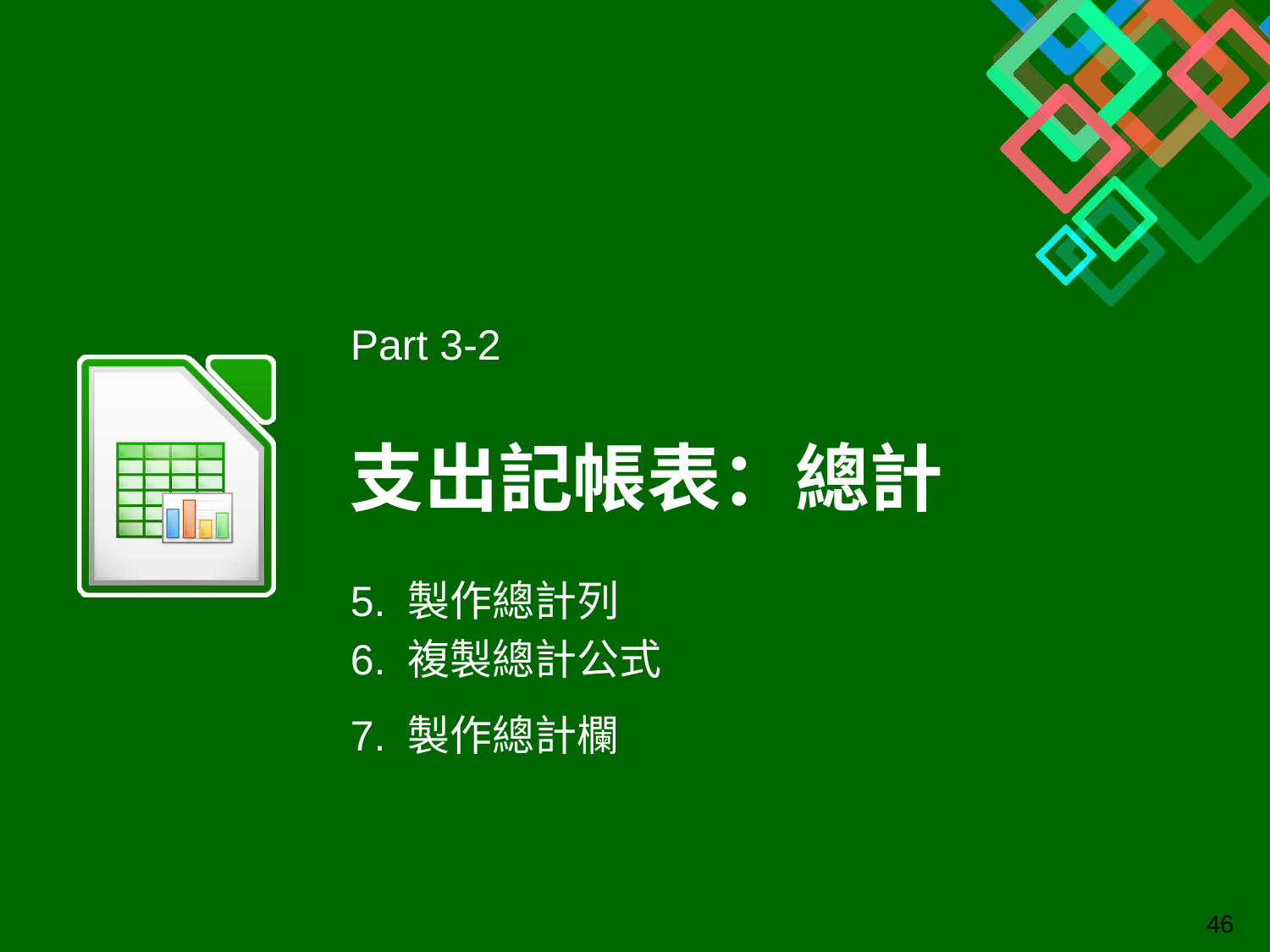

Part 3-2
# 支出記帳表：總計
5. 製作總計列
6. 複製總計公式
7. 製作總計欄

46